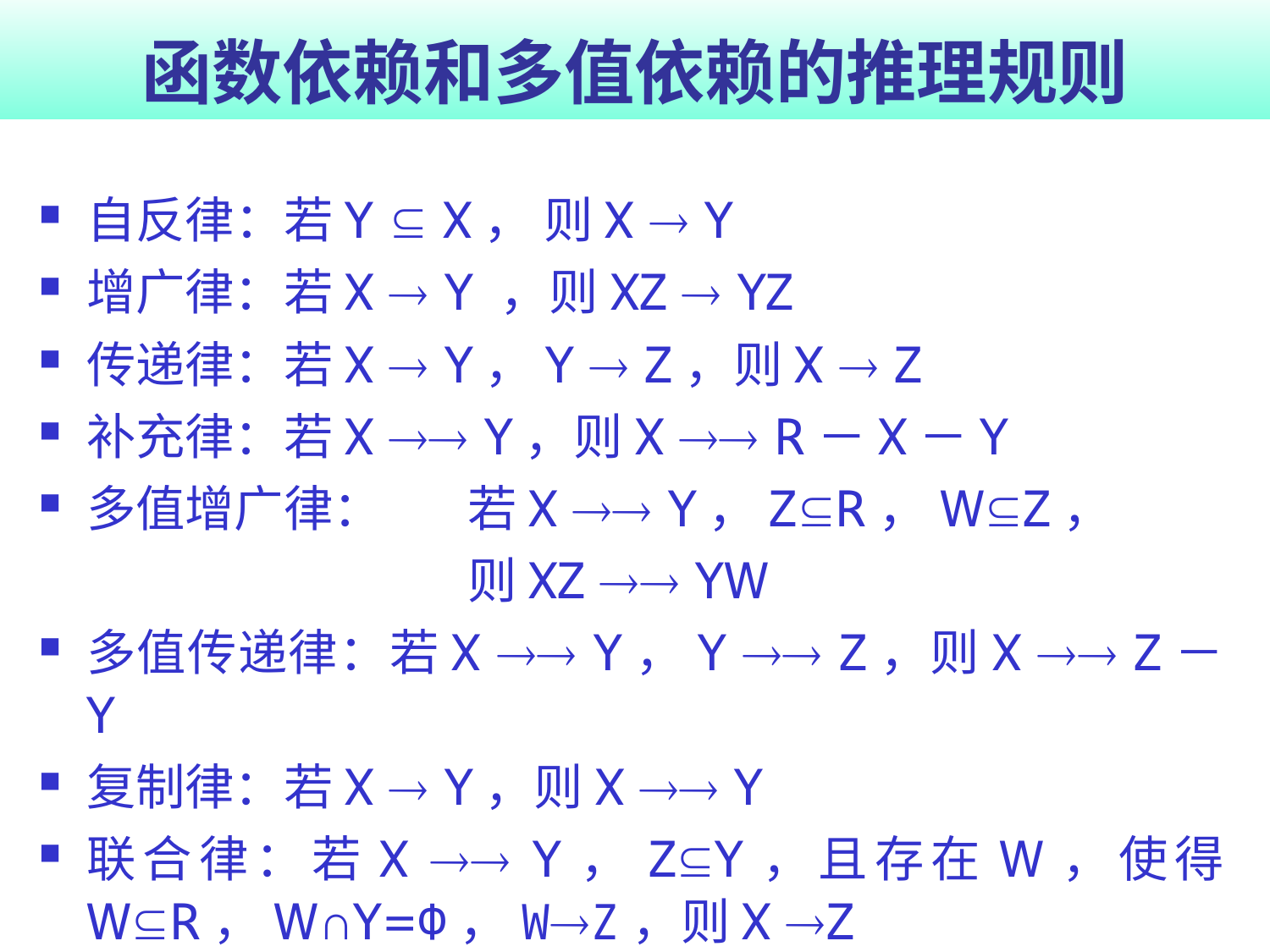

# 函数依赖和多值依赖的推理规则
自反律：若Y ⊆ X， 则X → Y
增广律：若X → Y ，则XZ → YZ
传递律：若X → Y，Y → Z，则X → Z
补充律：若X →→ Y，则X →→ R－X－Y
多值增广律：	若X →→ Y，Z⊆R，W⊆Z，
				则XZ →→ YW
多值传递律：若X →→ Y，Y →→ Z，则X →→ Z－Y
复制律：若X → Y，则X →→ Y
联合律：若X →→ Y，Z⊆Y，且存在W，使得W⊆R，W∩Y=Ф，W→Z，则X →Z